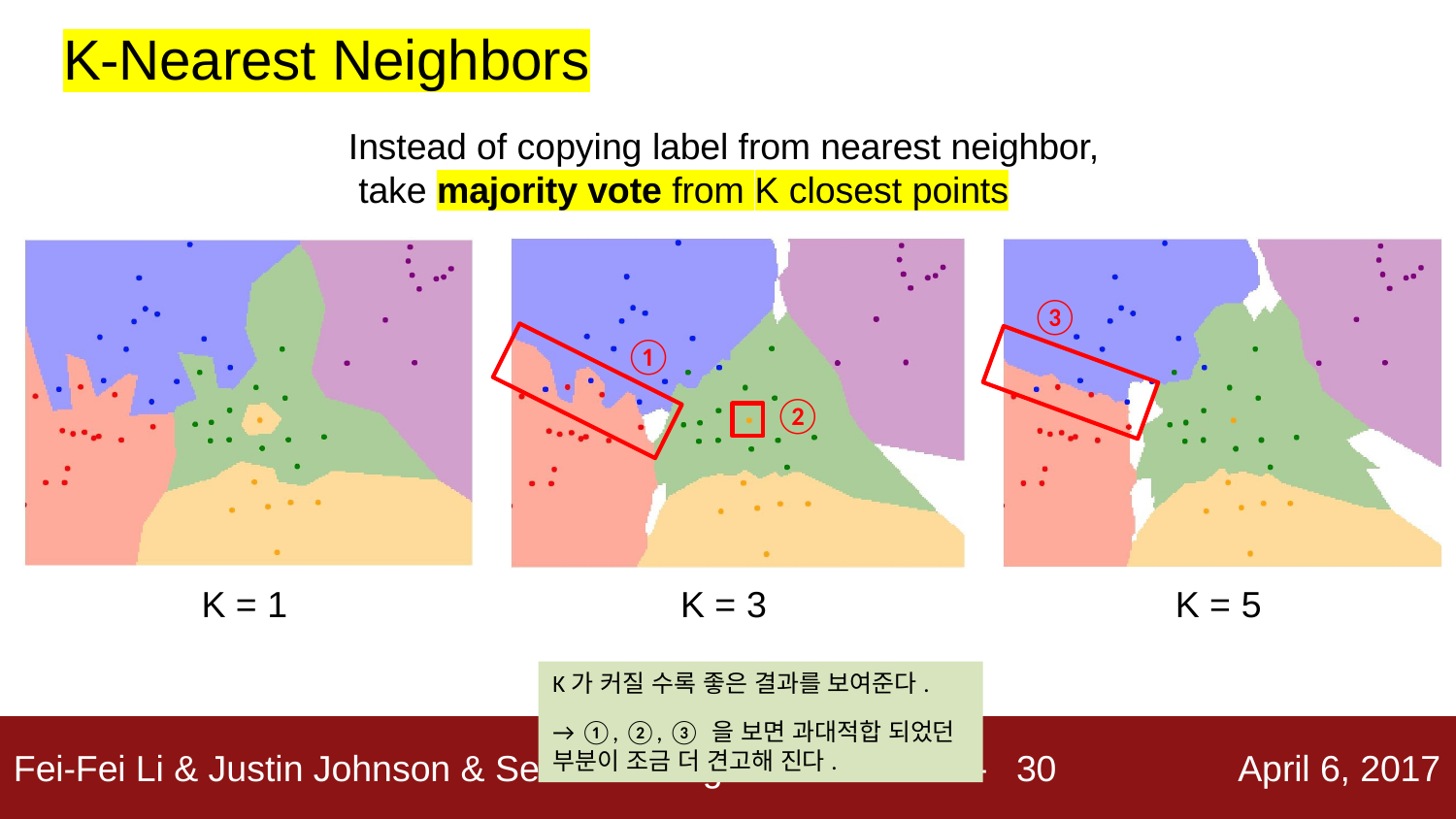

# K-Nearest Neighbors
Instead of copying label from nearest neighbor,  take majority vote from K closest points

③
①

②

K = 1
K = 3
K = 5
K가 커질 수록 좋은 결과를 보여준다.

→ ①, ②, ③ 을 보면 과대적합 되었던 부분이 조금 더 견고해 진다.
30
Fei-Fei Li & Justin Johnson & Serena Yeung
Lecture 2 -
April 6, 2017